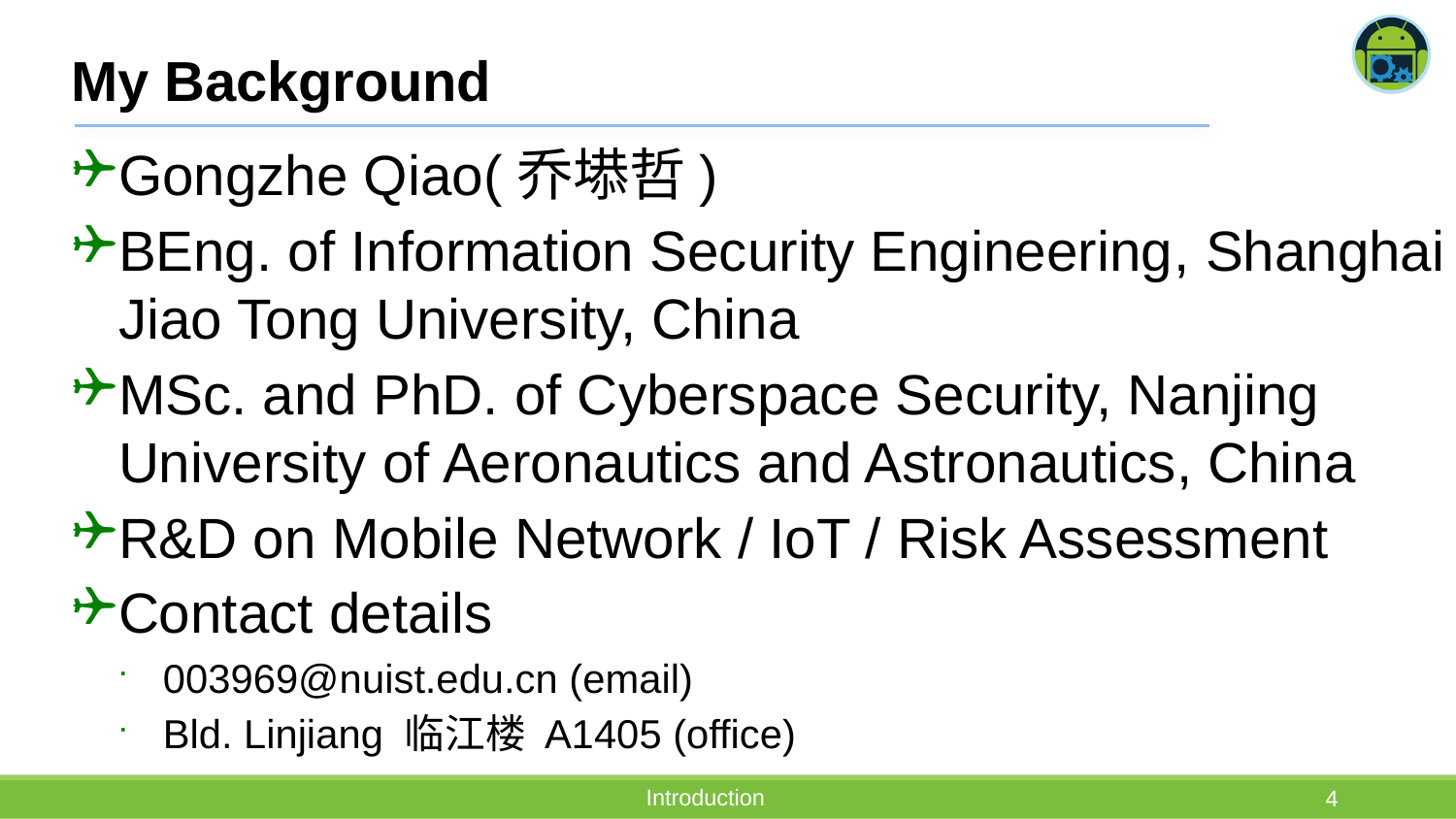

# My Background
Gongzhe Qiao(乔塨哲)
BEng. of Information Security Engineering‌, Shanghai Jiao Tong University, China
MSc. and PhD. of Cyberspace Security, Nanjing University of Aeronautics and Astronautics, China
R&D on Mobile Network / IoT / Risk Assessment
Contact details
003969@nuist.edu.cn (email)
Bld. Linjiang 临江楼 A1405 (office)
4
Introduction